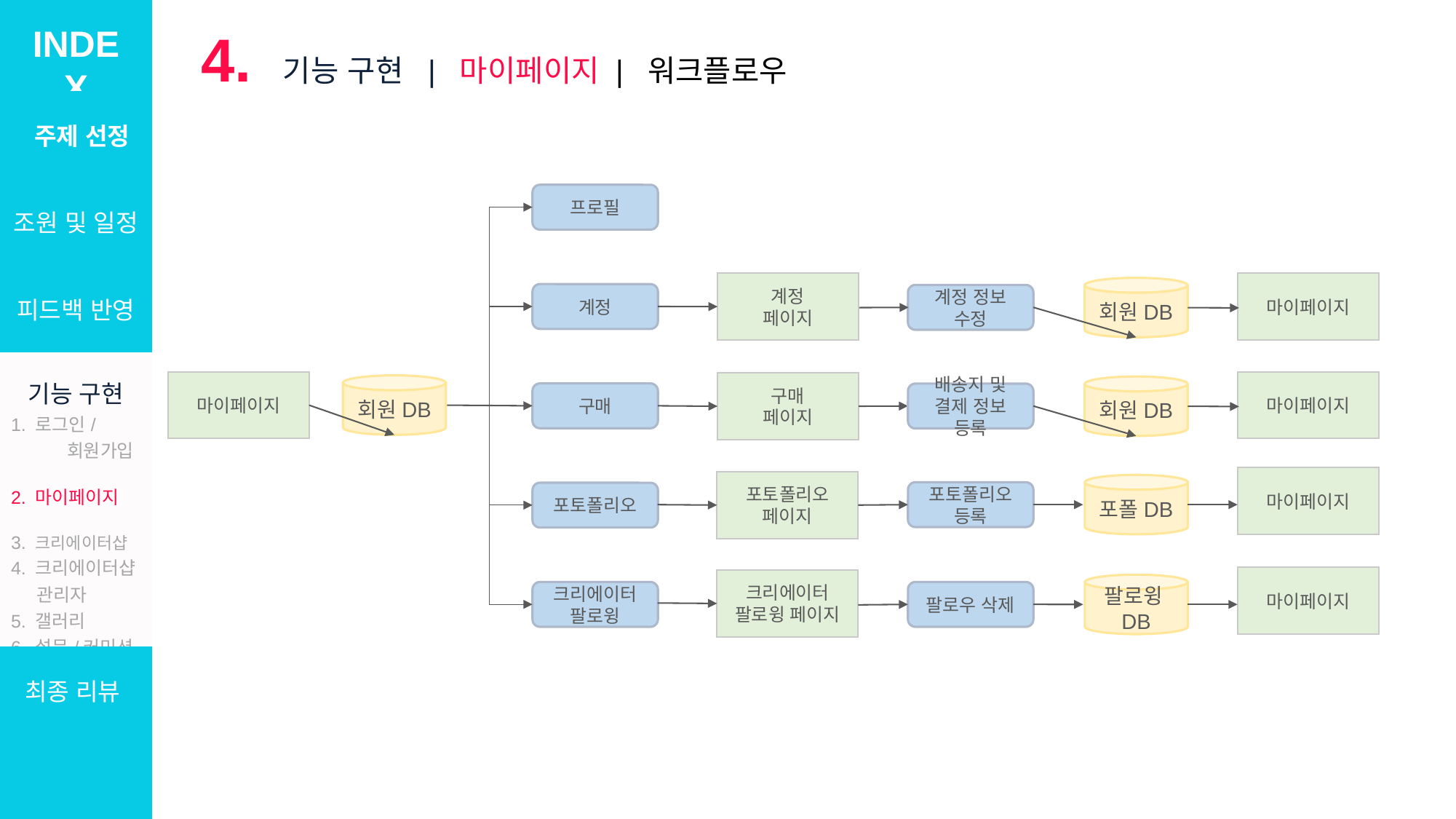

INDEX
4. 기능 구현  |  마이페이지 |  워크플로우
| 주제 선정 |
| --- |
| 조원 및 일정 |
| 피드백 반영 |
| 기능 구현 1. 로그인/ 회원가입 2. 마이페이지 3. 크리에이터샵 4. 크리에이터샵 관리자 5. 갤러리 6. 설문/커미션 7. 관리자 |
| 최종 리뷰 |
INDEX
INDEX
INDEX
프로필
| 주제 선정 |
| --- |
| 조원 및 일정 |
| 피드백 반영 |
| 기능 구현 마이페이지 · 요구사항정의서 · 워크플로우 · 화면설계 · 화면구현 · JAVA구현 |
| 리뷰 |
| 주제 선정 |
| --- |
| 조원 및 일정 |
| 피드백 반영 |
| 기능 구현 마이페이지 · 요구사항정의서 · 워크플로우 · 화면설계 · 화면구현 · JAVA구현 |
| 리뷰 |
| 주제 선정 |
| --- |
| 조원 및 일정 |
| 피드백 반영 |
| 기능 구현 로그인 및 회원가입 · 요구사항정의서 · 워크플로우 · 화면설계 · 화면구현 · JAVA구현 |
| 리뷰 |
마이페이지
계정
페이지
회원DB
계정
계정 정보
수정
마이페이지
마이페이지
구매
페이지
회원DB
회원DB
구매
배송지 및 결제 정보 등록
마이페이지
포토폴리오
페이지
포폴DB
포토폴리오
등록
포토폴리오
마이페이지
크리에이터
팔로윙 페이지
팔로윙DB
크리에이터 팔로윙
팔로우 삭제